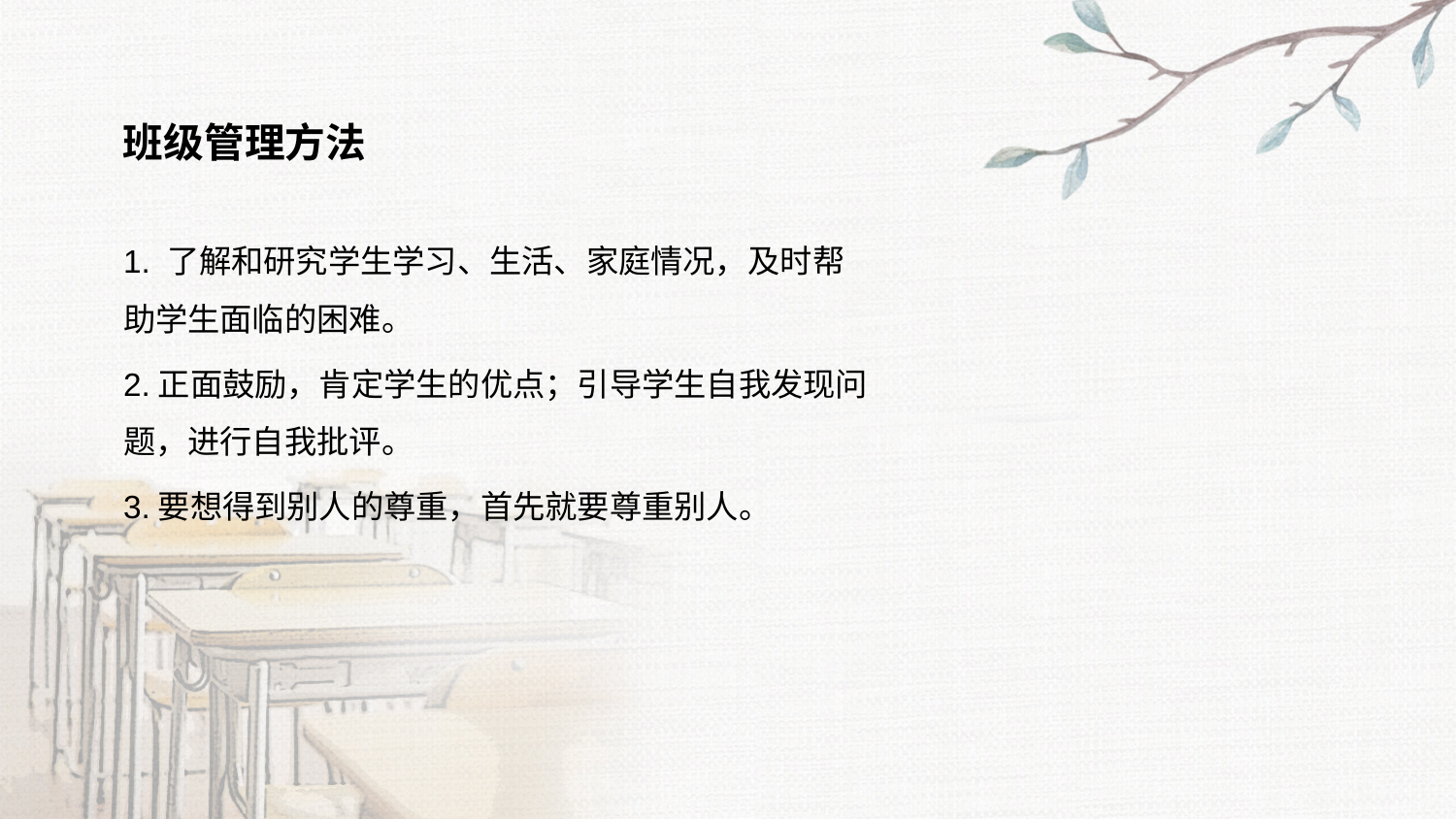

班级管理方法
1. 了解和研究学生学习、生活、家庭情况，及时帮助学生面临的困难。
2.正面鼓励，肯定学生的优点；引导学生自我发现问题，进行自我批评。
3.要想得到别人的尊重，首先就要尊重别人。